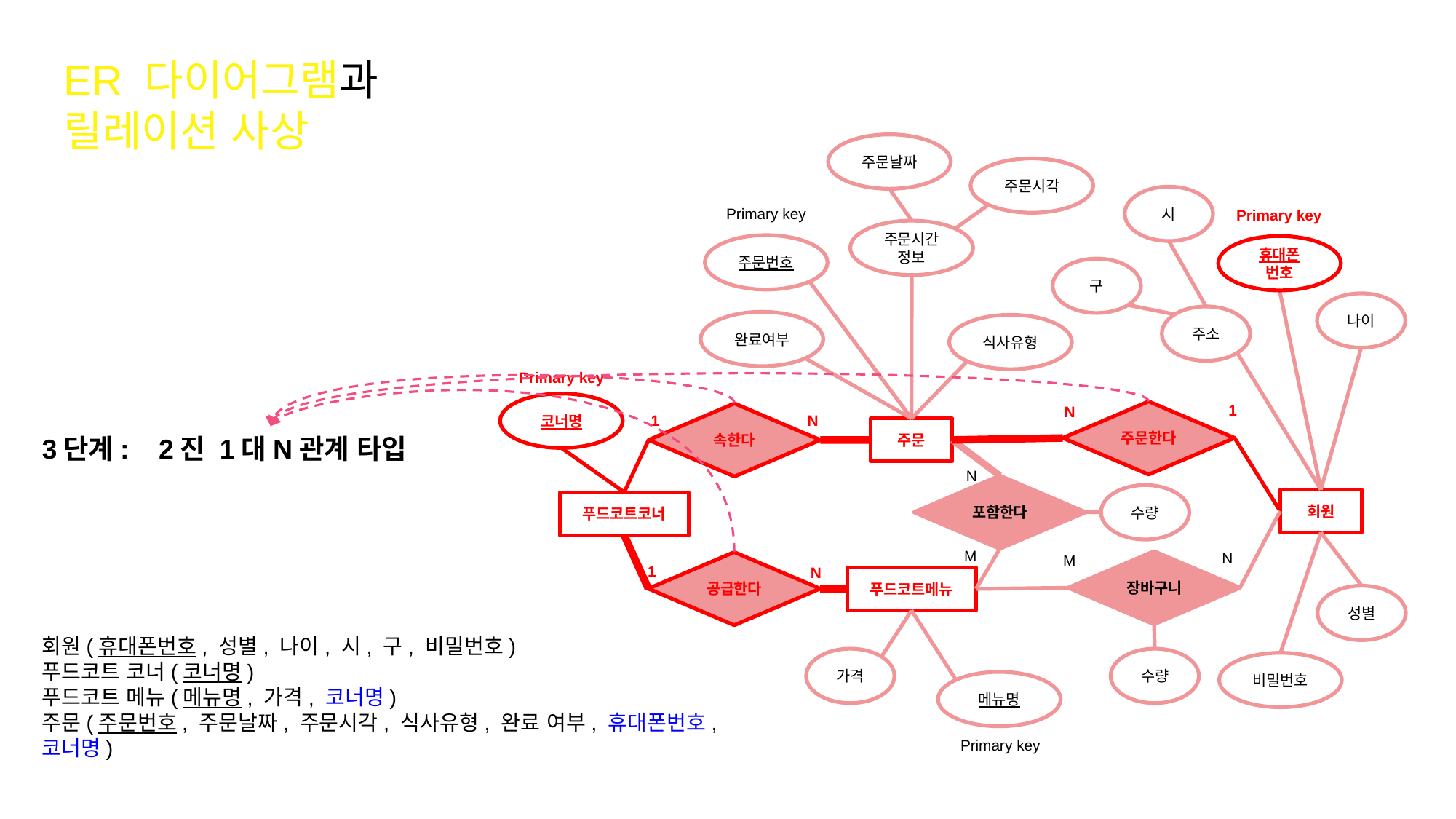

ER 다이어그램과
릴레이션 사상
주문날짜
주문시각
시
Primary key
주문번호
Primary key
휴대폰
번호
주문시간정보
구
나이
주소
완료여부
식사유형
Primary key
코너명
1
N
주문한다
1
N
속한다
주문
3단계: 	 2진 1대N관계 타입
N
포함한다
M
수량
회원
푸드코트코너
N
M
장바구니
공급한다
1
N
푸드코트메뉴
성별
회원(휴대폰번호, 성별, 나이, 시, 구, 비밀번호)
푸드코트 코너(코너명)
푸드코트 메뉴(메뉴명, 가격, 코너명)
주문(주문번호, 주문날짜, 주문시각, 식사유형, 완료 여부, 휴대폰번호, 코너명)
가격
수량
비밀번호
메뉴명
Primary key